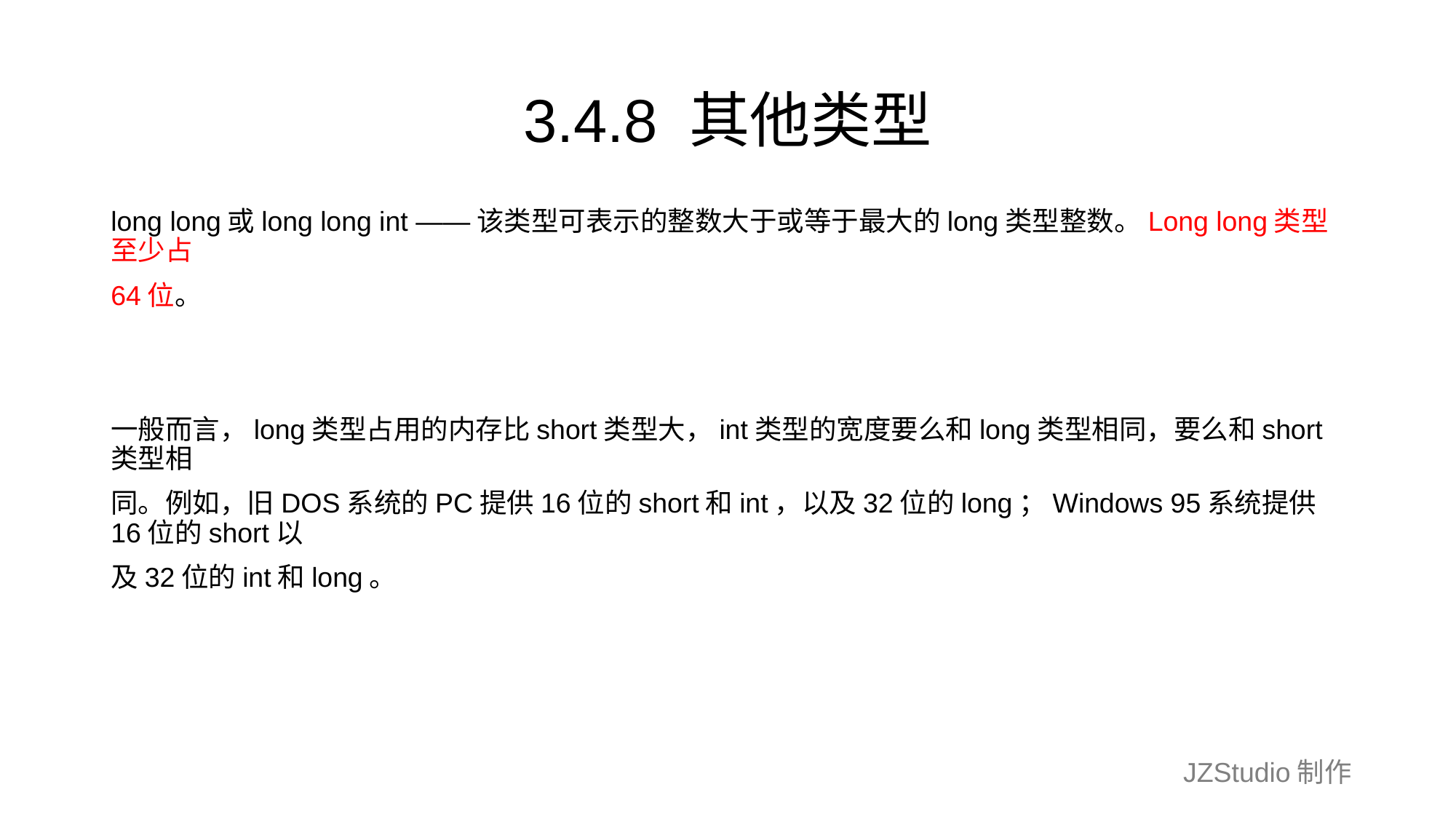

# 3.4.8 其他类型
long long或long long int ——该类型可表示的整数大于或等于最大的long类型整数。Long long类型至少占
64位。

一般而言，long类型占用的内存比short类型大，int类型的宽度要么和long类型相同，要么和short类型相
同。例如，旧DOS系统的PC提供16位的short和int，以及32位的long；Windows 95系统提供16位的short以
及32位的int和long。